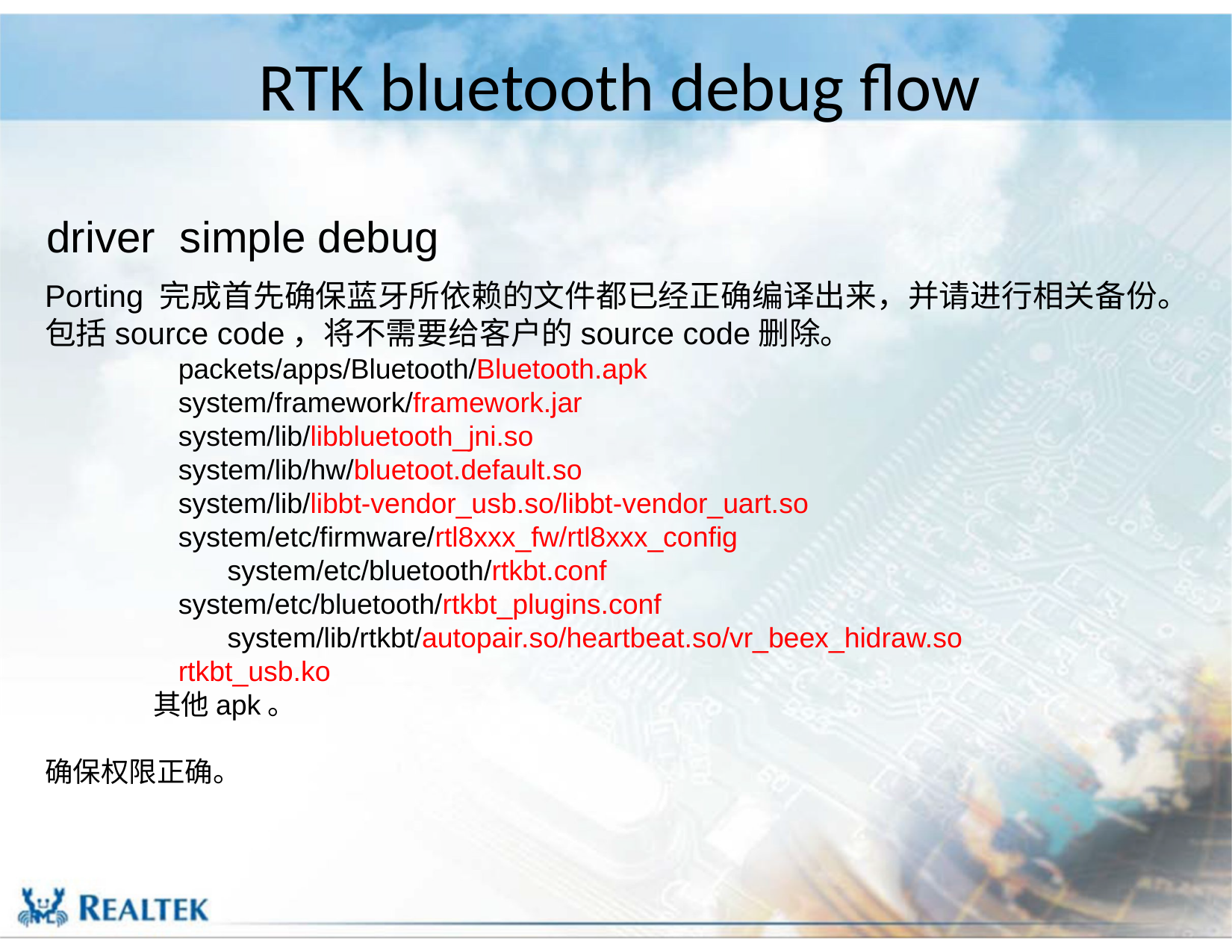

# RTK bluetooth debug flow
driver  simple debug

Porting 完成首先确保蓝牙所依赖的文件都已经正确编译出来，并请进行相关备份。
包括source code，将不需要给客户的source code删除。
                 packets/apps/Bluetooth/Bluetooth.apk
                 system/framework/framework.jar
                 system/lib/libbluetooth_jni.so
                 system/lib/hw/bluetoot.default.so
                 system/lib/libbt-vendor_usb.so/libbt-vendor_uart.so
                 system/etc/firmware/rtl8xxx_fw/rtl8xxx_config
	         system/etc/bluetooth/rtkbt.conf
                 system/etc/bluetooth/rtkbt_plugins.conf
	         system/lib/rtkbt/autopair.so/heartbeat.so/vr_beex_hidraw.so
                 rtkbt_usb.ko
                其他apk。

确保权限正确。